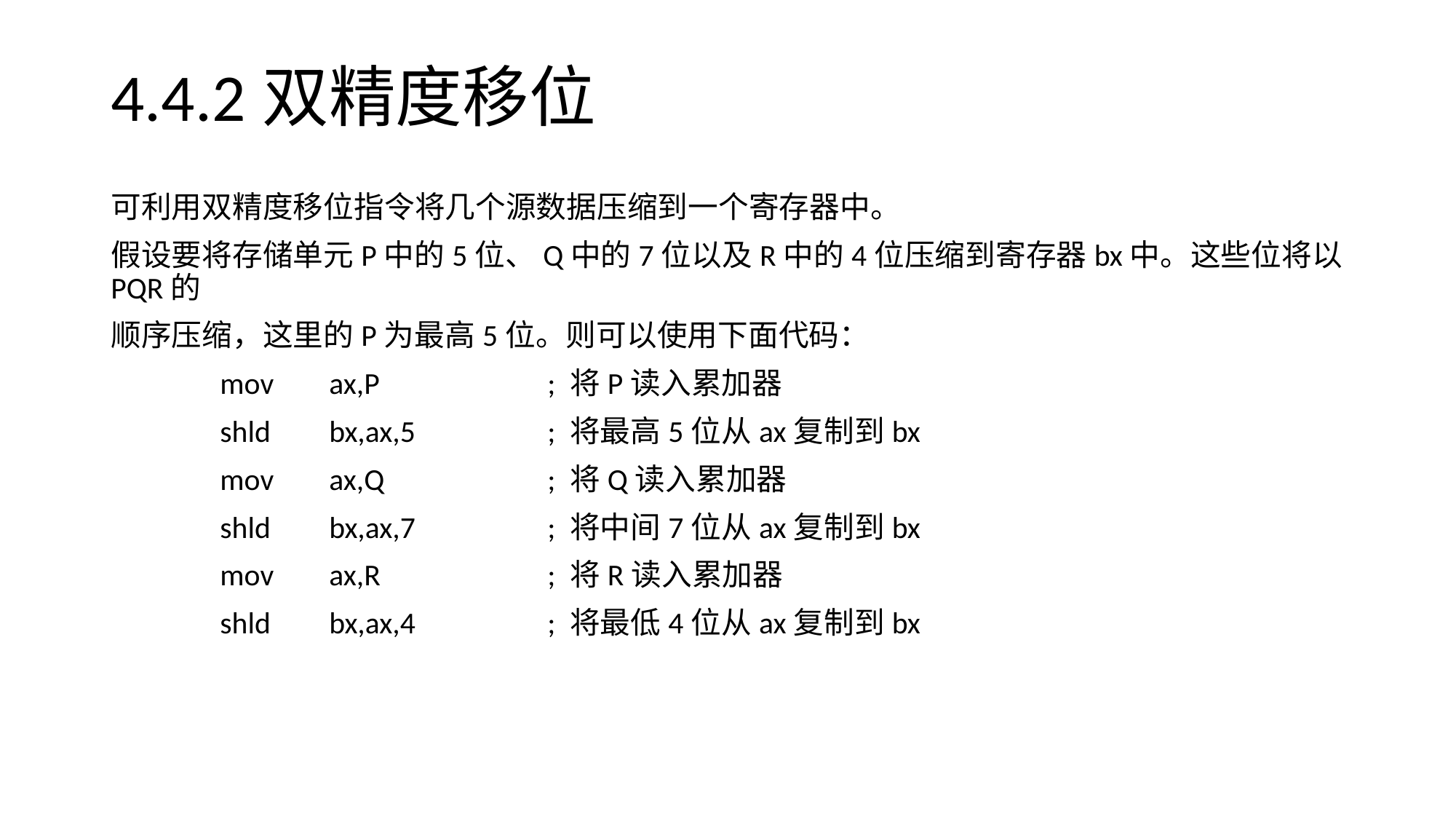

# 4.4.2双精度移位
可利用双精度移位指令将几个源数据压缩到一个寄存器中。
假设要将存储单元P中的5位、Q中的7位以及R中的4位压缩到寄存器bx中。这些位将以PQR的
顺序压缩，这里的P为最高5位。则可以使用下面代码：
	mov	ax,P		; 将P读入累加器
	shld	bx,ax,5		; 将最高5位从ax复制到bx
	mov	ax,Q		; 将Q读入累加器
	shld	bx,ax,7		; 将中间7位从ax复制到bx
	mov 	ax,R		; 将R读入累加器
	shld	bx,ax,4		; 将最低4位从ax复制到bx